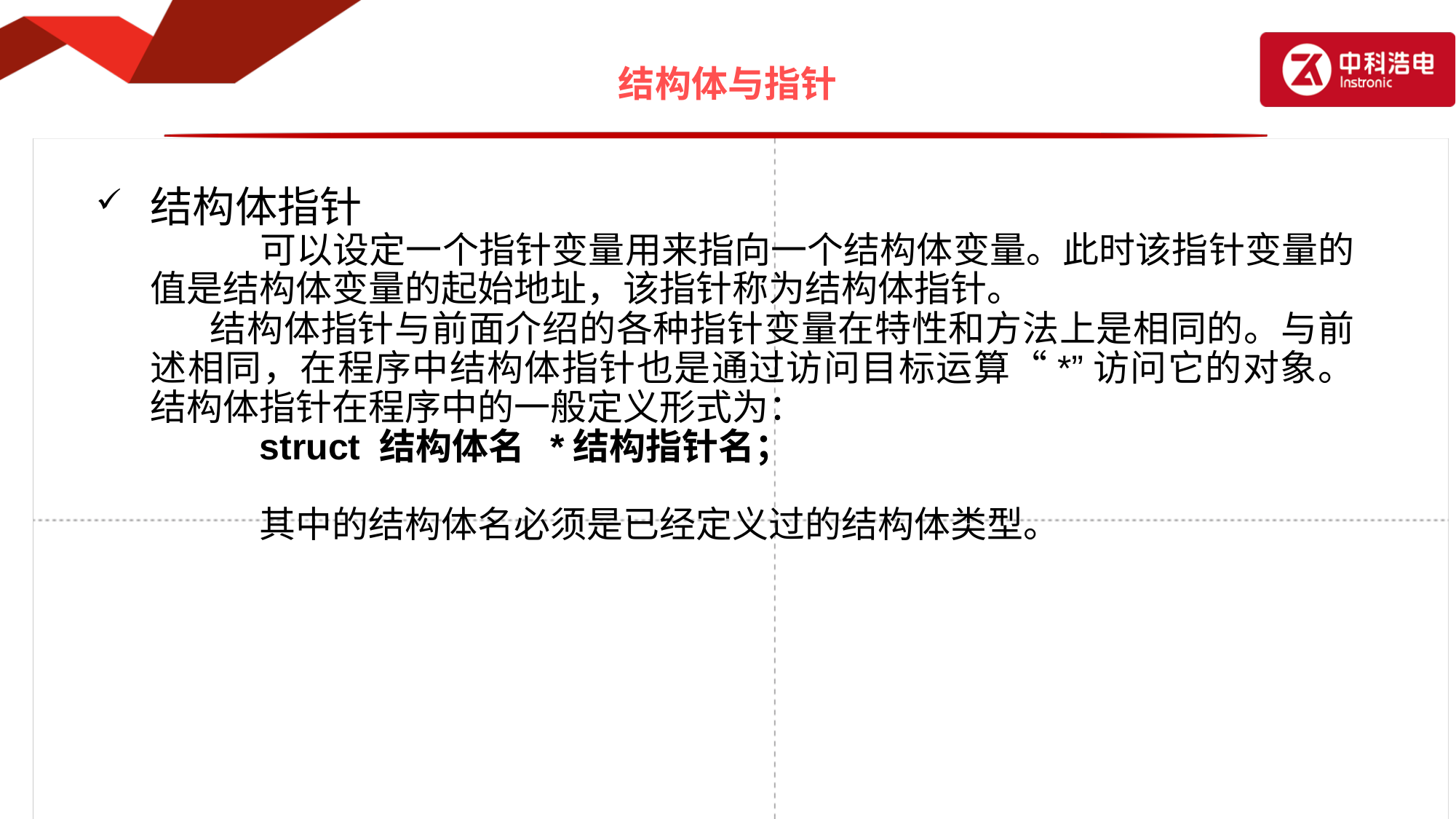

# 结构体与指针

结构体指针
		可以设定一个指针变量用来指向一个结构体变量。此时该指针变量的值是结构体变量的起始地址，该指针称为结构体指针。
            结构体指针与前面介绍的各种指针变量在特性和方法上是相同的。与前述相同，在程序中结构体指针也是通过访问目标运算“*”访问它的对象。结构体指针在程序中的一般定义形式为：
		struct 结构体名  *结构指针名；

		其中的结构体名必须是已经定义过的结构体类型。